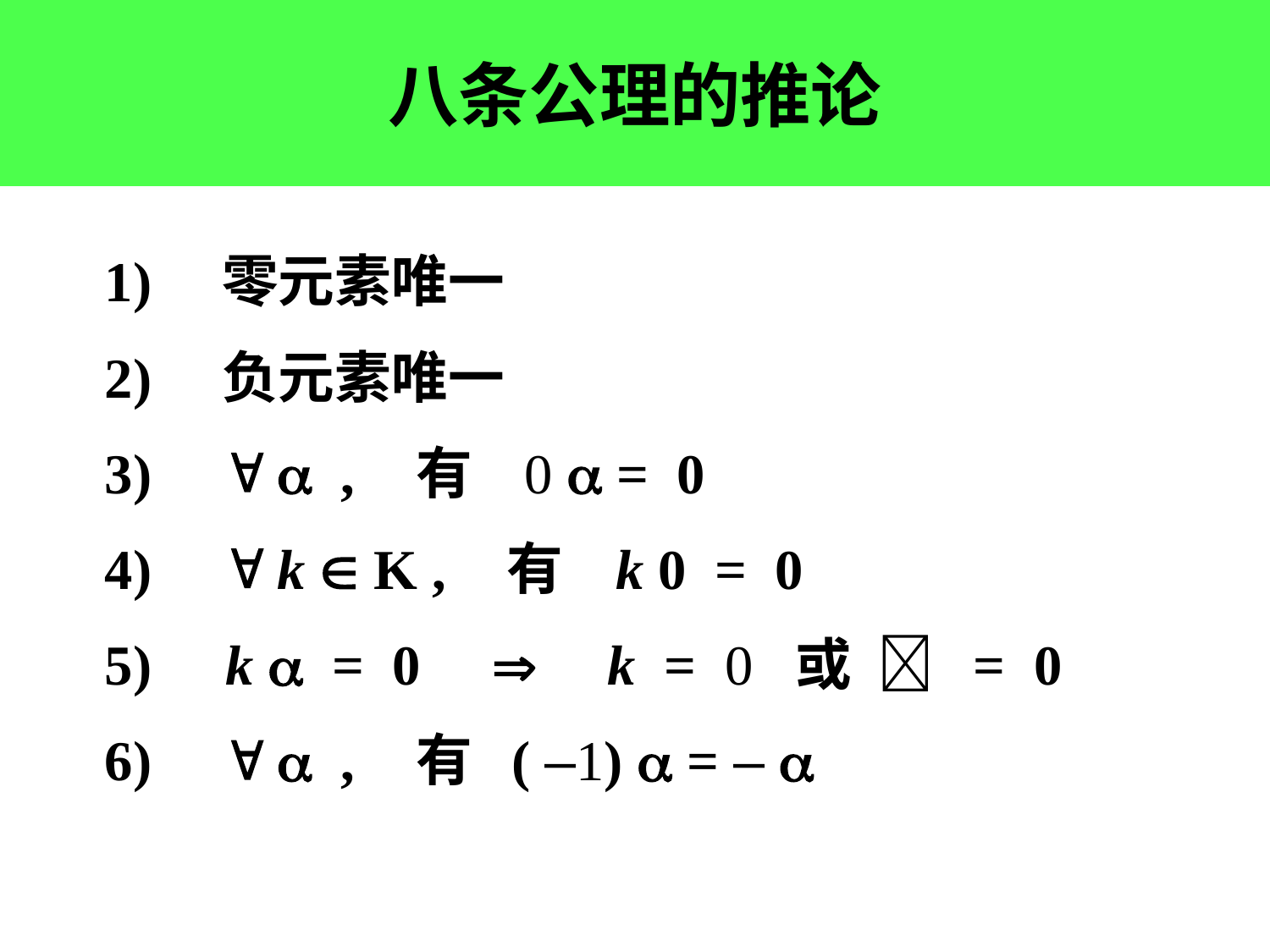

# 八条公理的推论
  1)    零元素唯一
  2)    负元素唯一
  3)     ∀ α  ,   有   0 α =  0
  4)     ∀ k ∈ K ,   有   k 0  =  0
  5)     k α  =  0     ⇒     k  =  0  或  α  =  0
  6)     ∀ α  ,   有  ( –1) α = – α